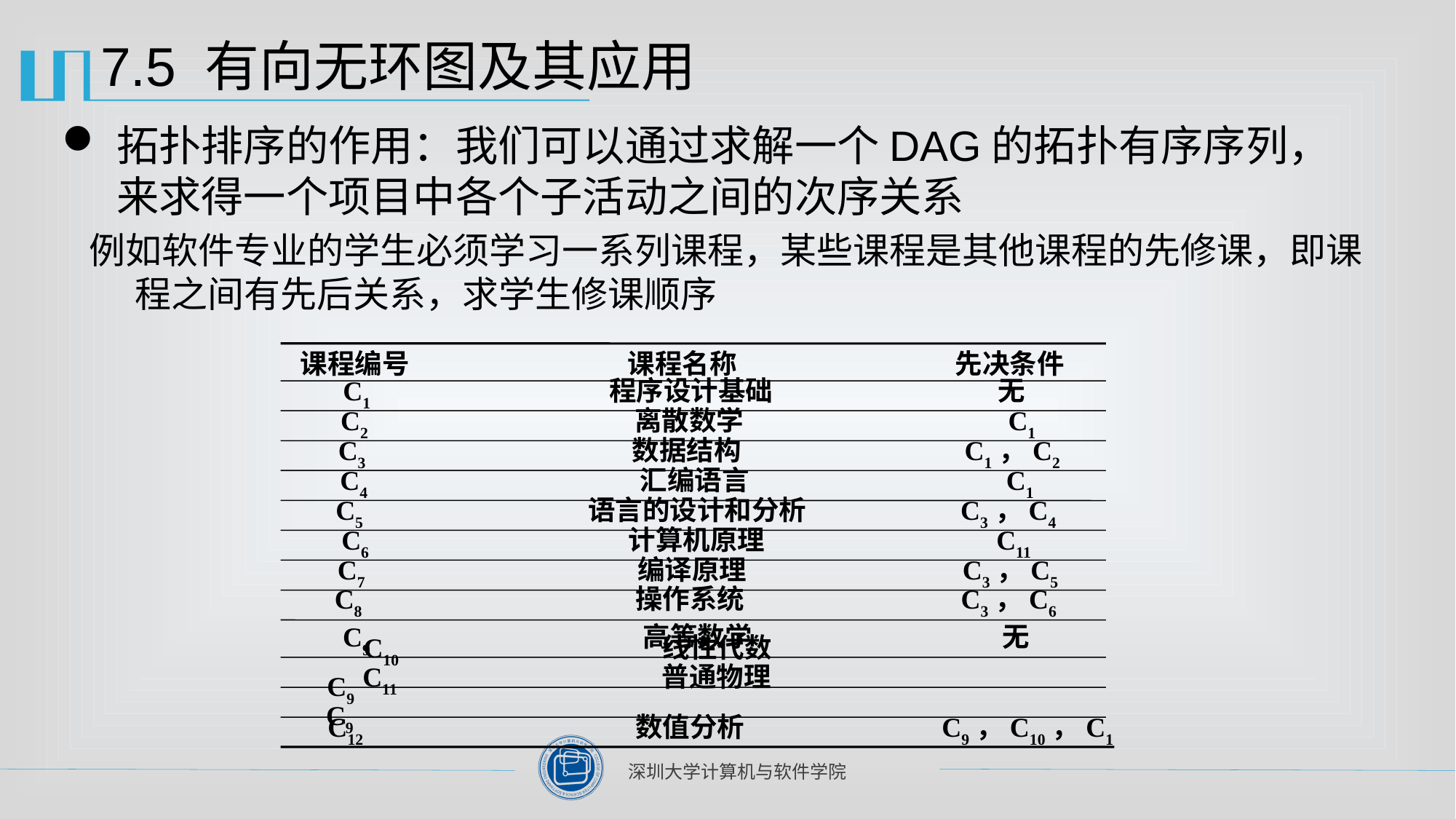

# 7.5 有向无环图及其应用
拓扑排序的作用：我们可以通过求解一个DAG的拓扑有序序列，来求得一个项目中各个子活动之间的次序关系
例如软件专业的学生必须学习一系列课程，某些课程是其他课程的先修课，即课程之间有先后关系，求学生修课顺序
课程编号		课程名称		先决条件
C1		      程序设计基础			无
C2		          离散数学			 C1
C3		          数据结构		            C1，C2
  C4		            汇编语言			  C1
  C5		      语言的设计和分析	              C3，C4
C6		         计算机原理			C11
  C7		            编译原理		             C3，C5
C8		           操作系统		            C3，C6
  C9		            高等数学			  无
  C10			   线性代数		          C9
  C11			   普通物理		          C9
C12		            数值分析		          C9，C10，C1

101